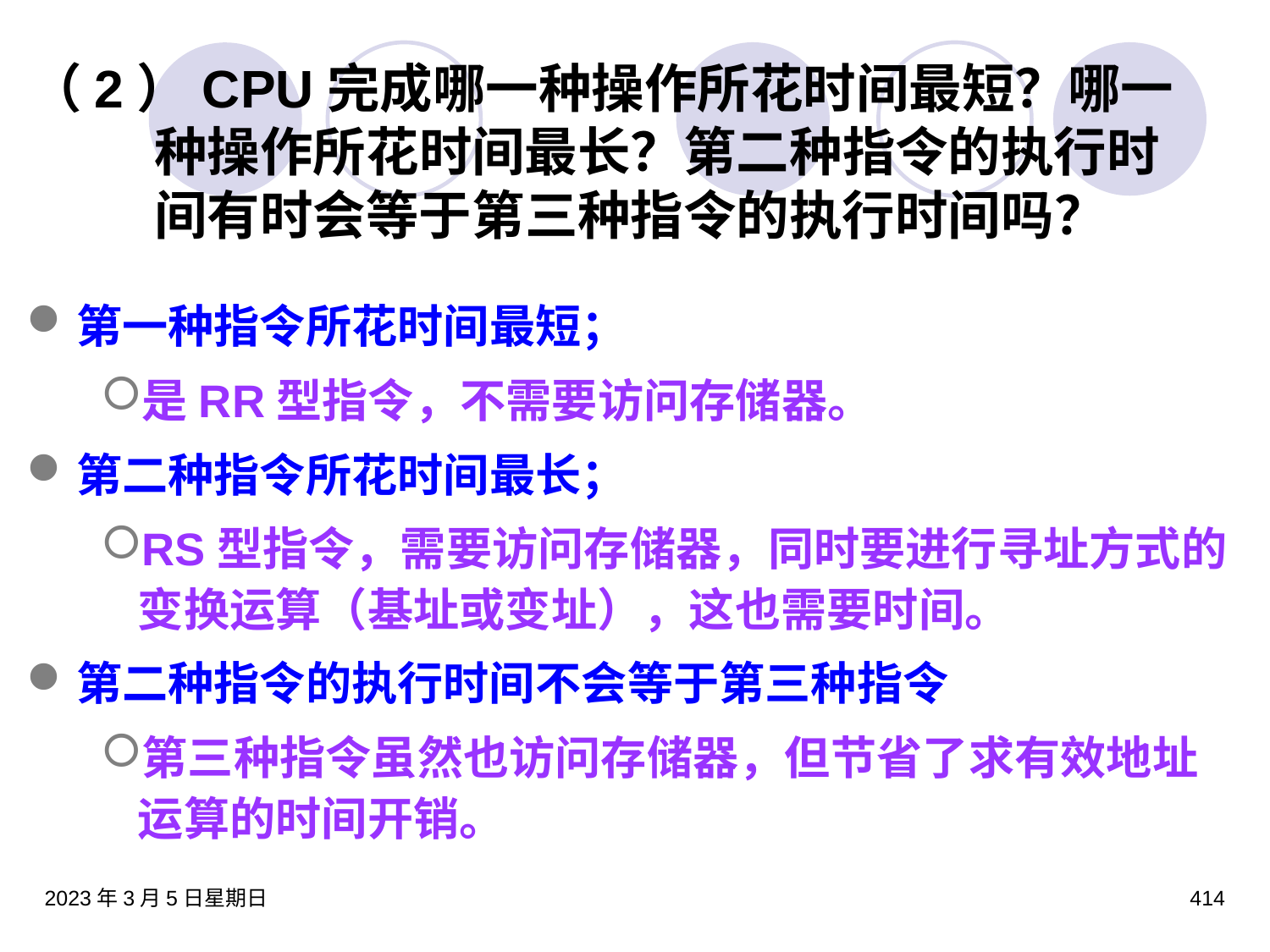

# （2）CPU完成哪一种操作所花时间最短？哪一种操作所花时间最长？第二种指令的执行时间有时会等于第三种指令的执行时间吗？
第一种指令所花时间最短；
是RR型指令，不需要访问存储器。
第二种指令所花时间最长；
RS型指令，需要访问存储器，同时要进行寻址方式的变换运算（基址或变址），这也需要时间。
第二种指令的执行时间不会等于第三种指令
第三种指令虽然也访问存储器，但节省了求有效地址运算的时间开销。
2023年3月5日星期日
414